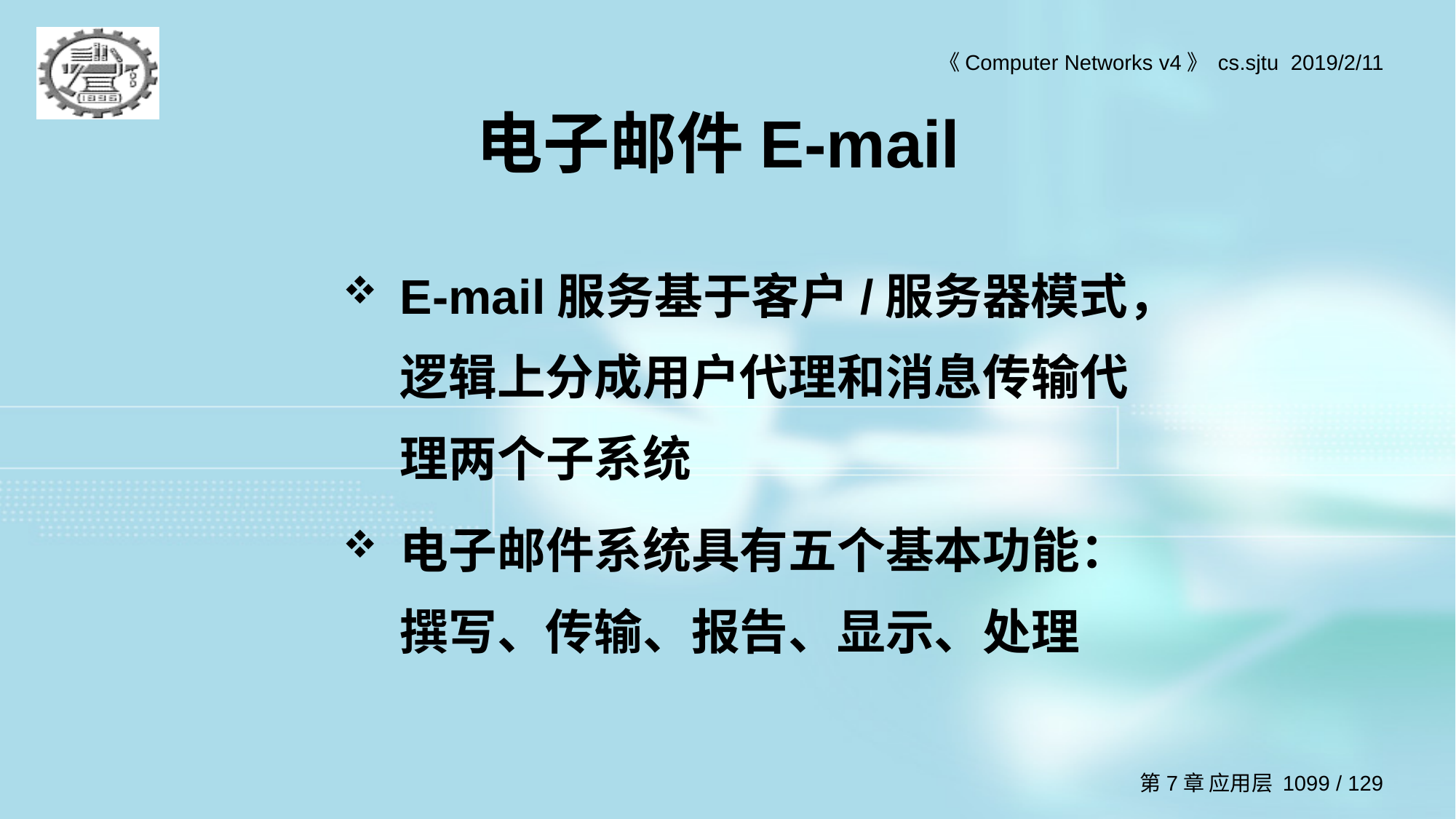

# 电子邮件E-mail
E-mail服务基于客户/服务器模式，逻辑上分成用户代理和消息传输代理两个子系统
电子邮件系统具有五个基本功能：撰写、传输、报告、显示、处理